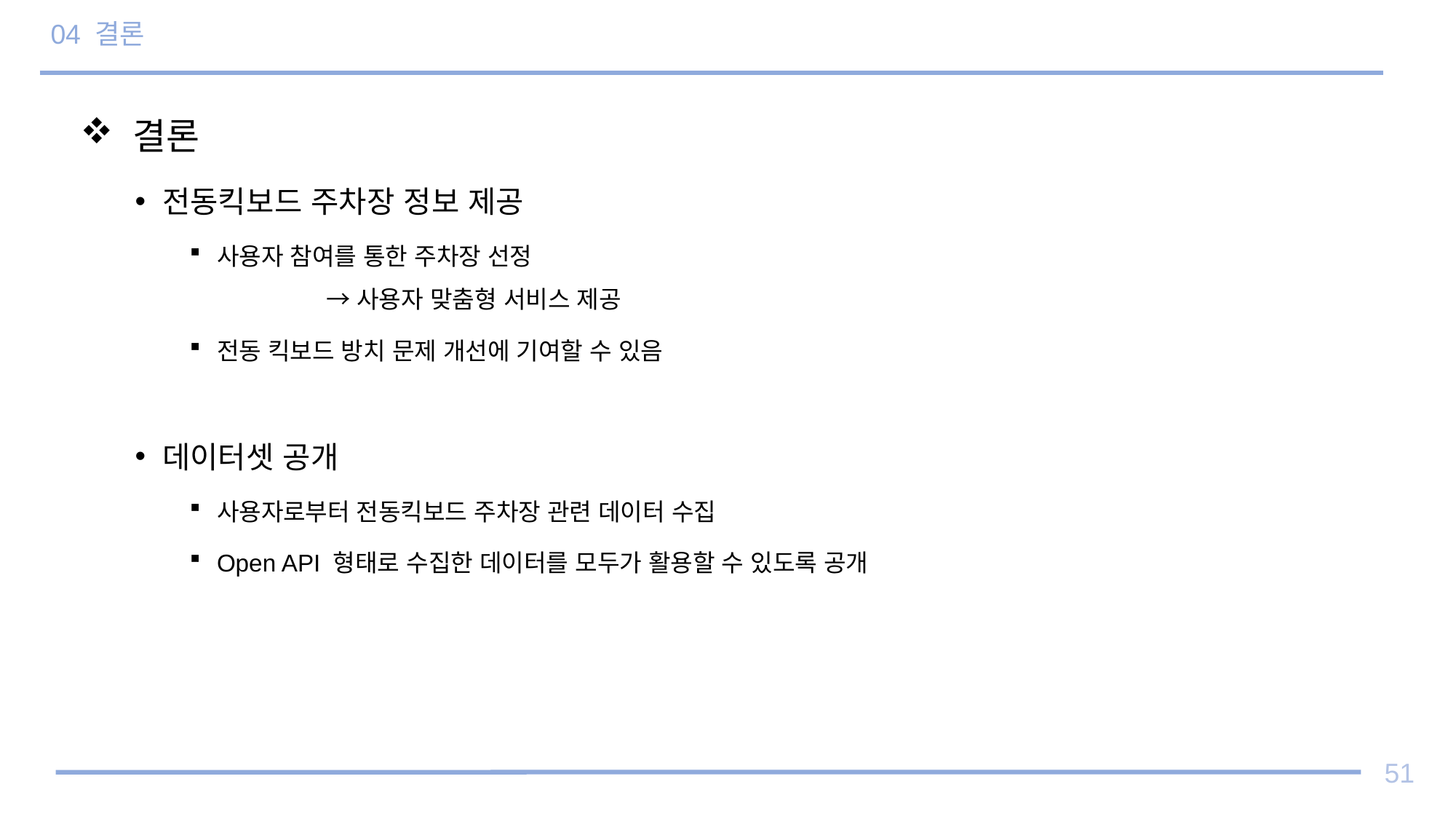

# 04 결론
 결론
전동킥보드 주차장 정보 제공
사용자 참여를 통한 주차장 선정
	→ 사용자 맞춤형 서비스 제공
전동 킥보드 방치 문제 개선에 기여할 수 있음

데이터셋 공개
사용자로부터 전동킥보드 주차장 관련 데이터 수집
Open API 형태로 수집한 데이터를 모두가 활용할 수 있도록 공개
51